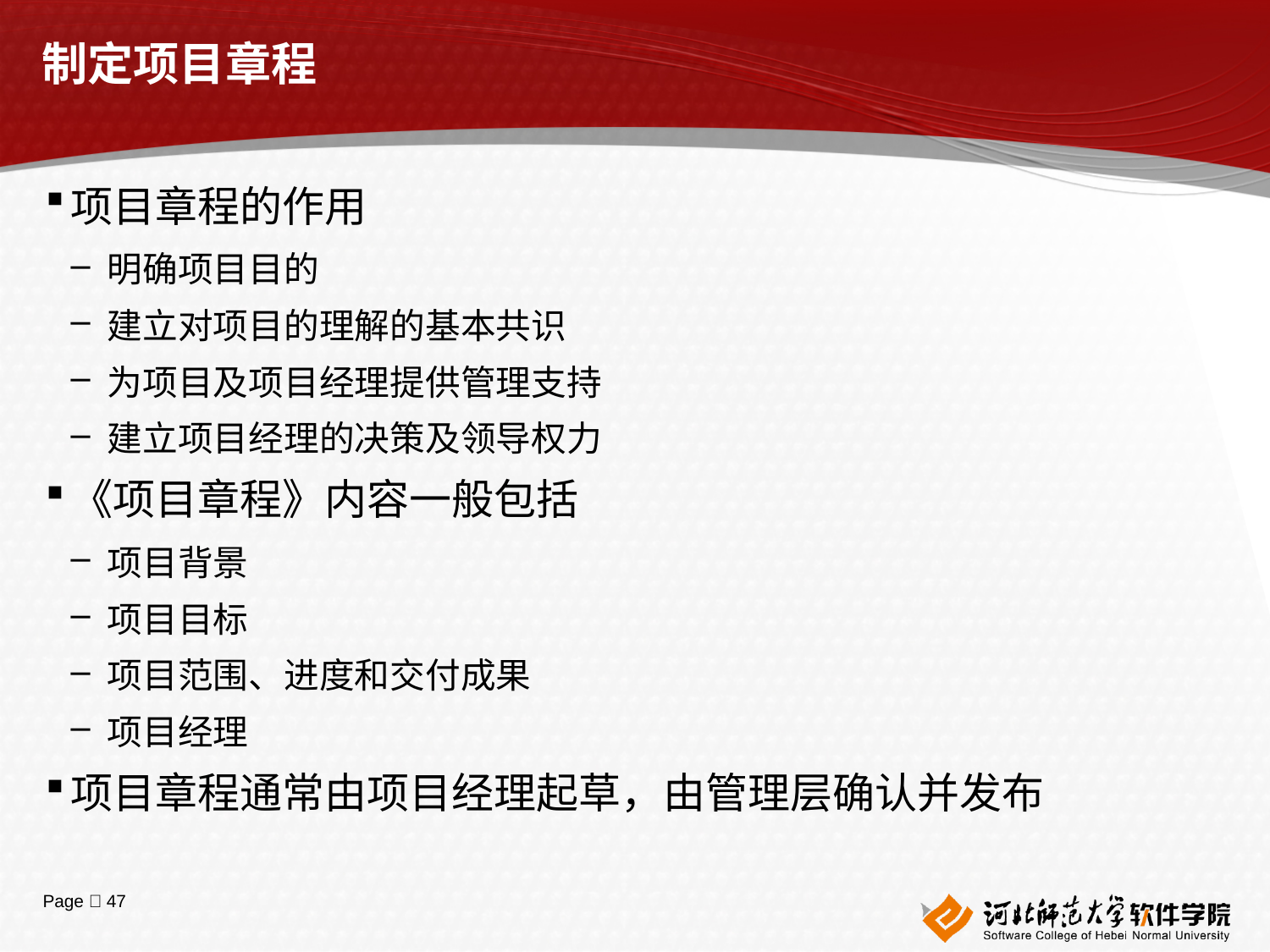

# 制定项目章程
项目章程的作用
明确项目目的
建立对项目的理解的基本共识
为项目及项目经理提供管理支持
建立项目经理的决策及领导权力
《项目章程》内容一般包括
项目背景
项目目标
项目范围、进度和交付成果
项目经理
项目章程通常由项目经理起草，由管理层确认并发布